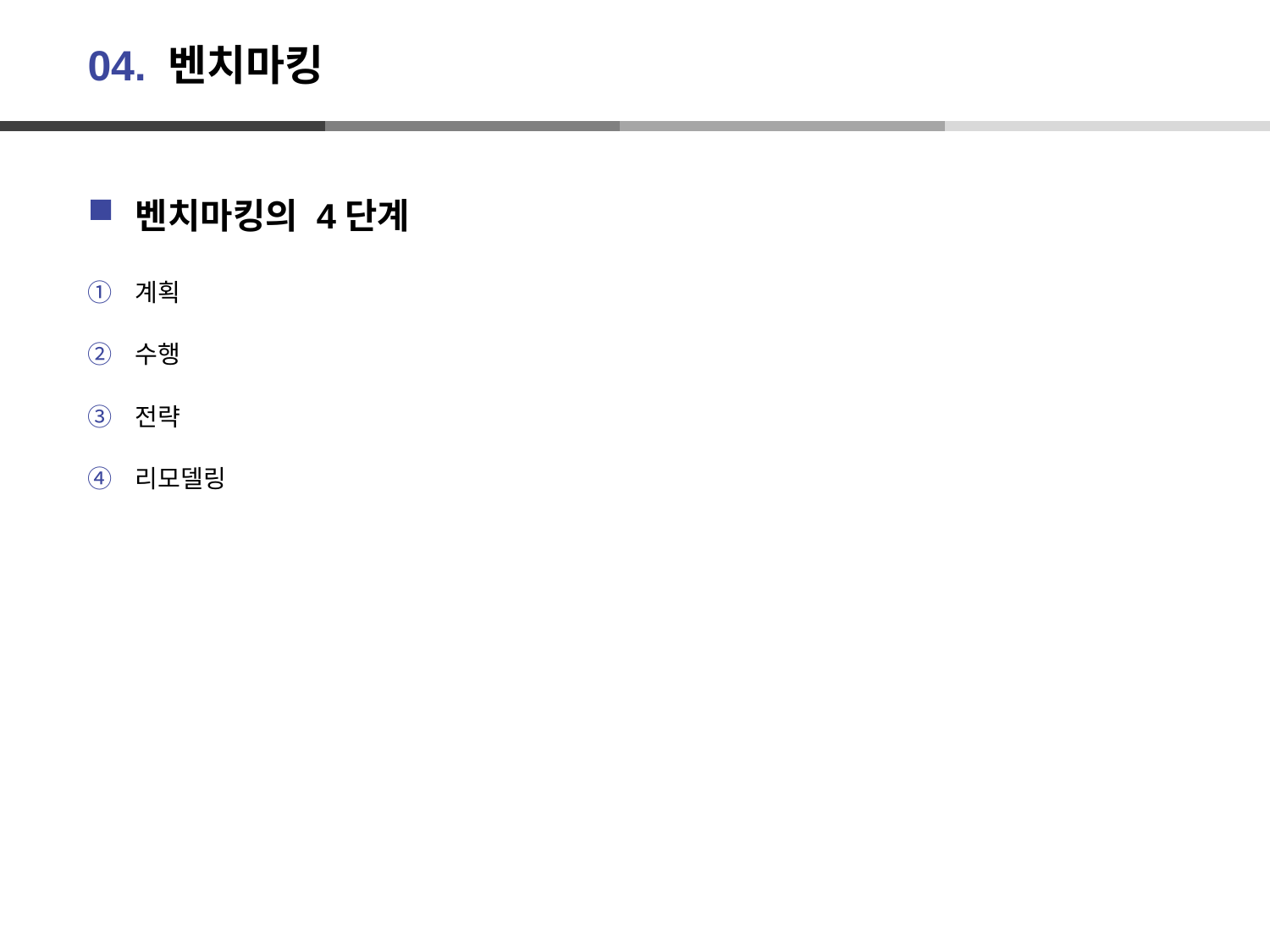

# 04. 벤치마킹
벤치마킹의 4단계
계획
수행
전략
리모델링